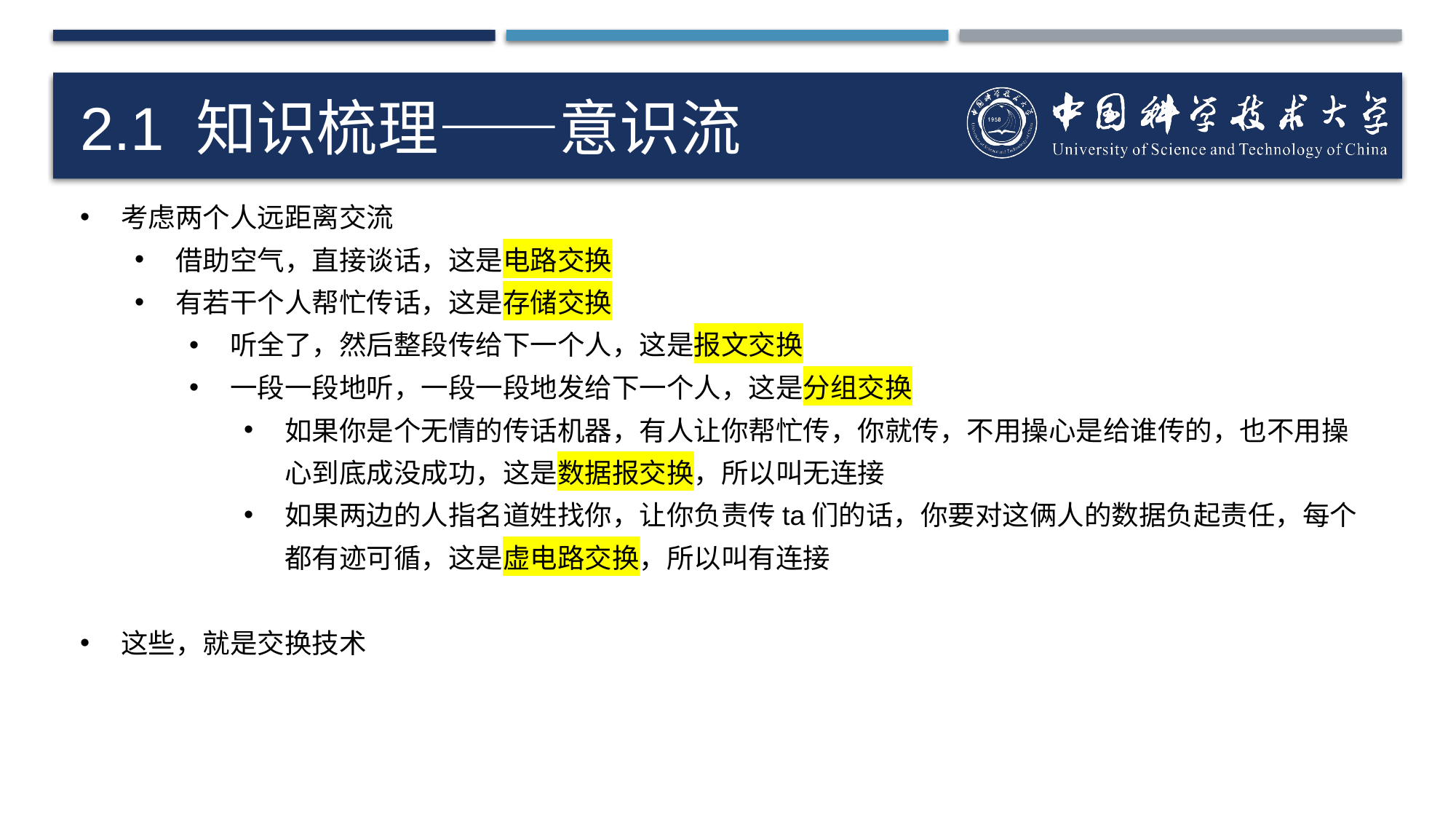

# 2.1 知识梳理——意识流
考虑两个人远距离交流
借助空气，直接谈话，这是电路交换
有若干个人帮忙传话，这是存储交换
听全了，然后整段传给下一个人，这是报文交换
一段一段地听，一段一段地发给下一个人，这是分组交换
如果你是个无情的传话机器，有人让你帮忙传，你就传，不用操心是给谁传的，也不用操心到底成没成功，这是数据报交换，所以叫无连接
如果两边的人指名道姓找你，让你负责传ta们的话，你要对这俩人的数据负起责任，每个都有迹可循，这是虚电路交换，所以叫有连接

这些，就是交换技术